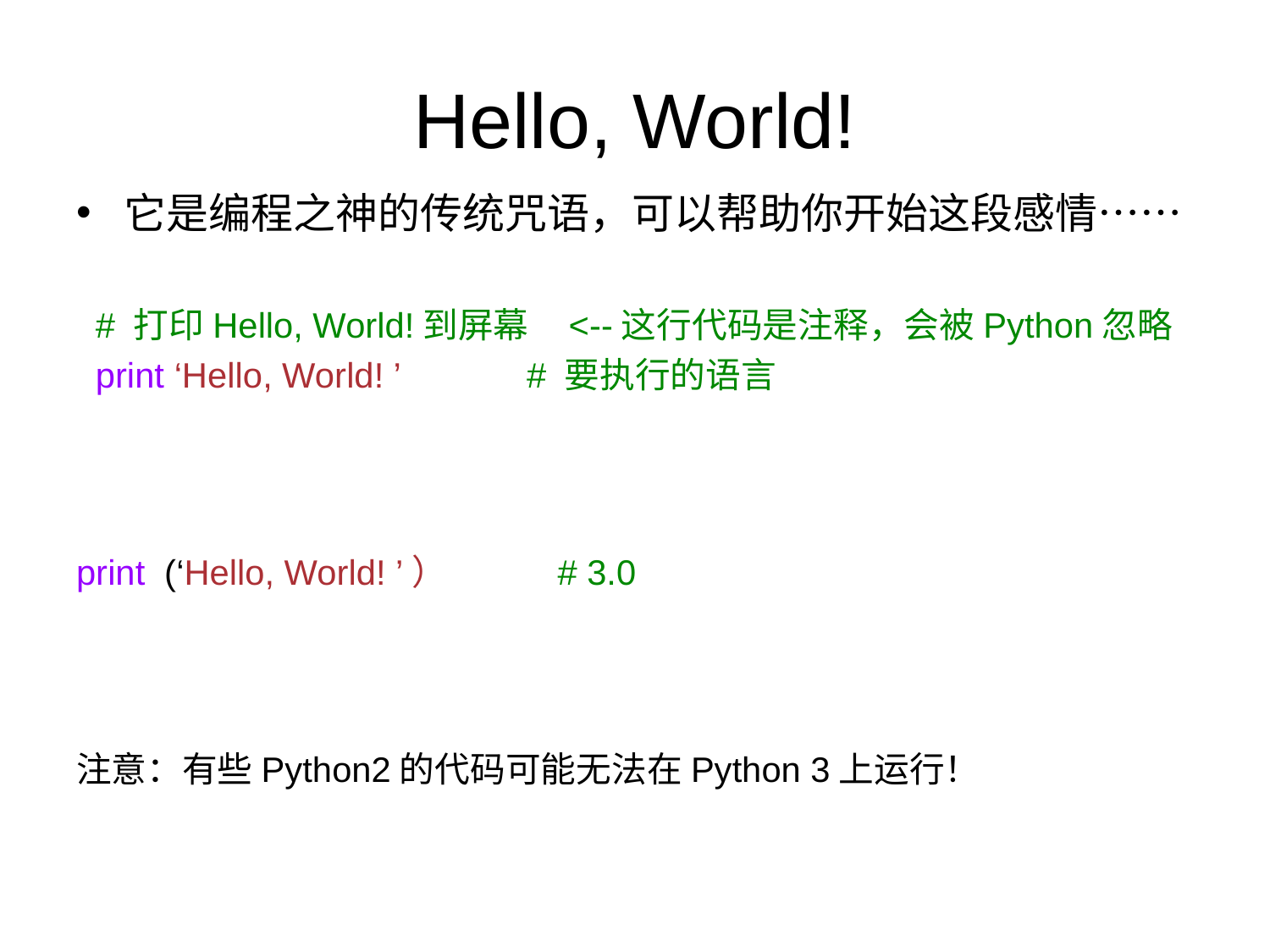

Hello, World!
它是编程之神的传统咒语，可以帮助你开始这段感情……

  # 打印Hello, World!到屏幕    <--这行代码是注释，会被Python忽略
  print ‘Hello, World! ’             # 要执行的语言

print  (‘Hello, World! ’）             # 3.0

注意：有些Python2的代码可能无法在Python 3上运行！